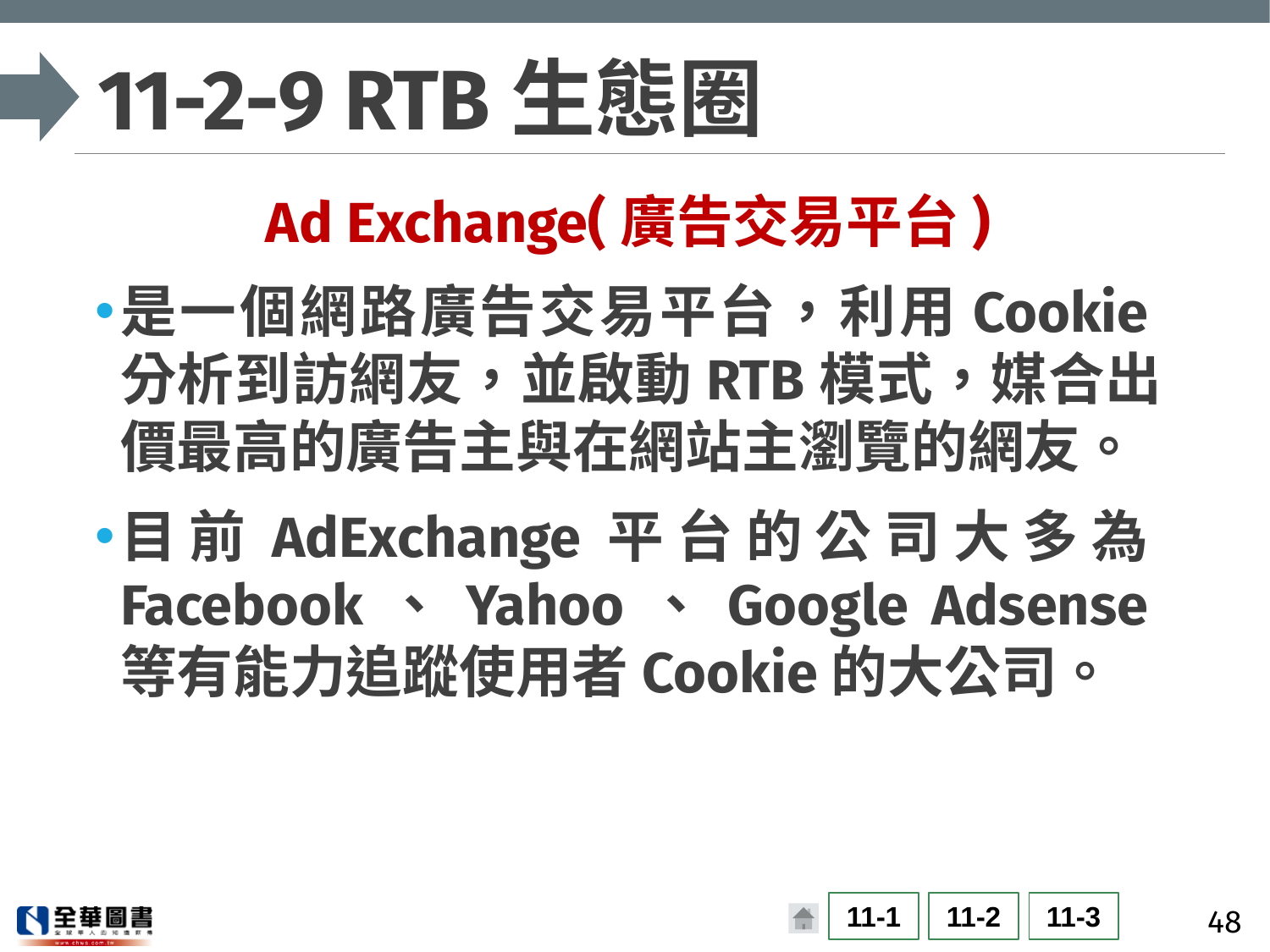

# 11-2-9 RTB生態圈
Ad Exchange(廣告交易平台)
是一個網路廣告交易平台，利用Cookie分析到訪網友，並啟動RTB模式，媒合出價最高的廣告主與在網站主瀏覽的網友。
目前AdExchange平台的公司大多為Facebook、Yahoo、Google Adsense等有能力追蹤使用者Cookie的大公司。
48